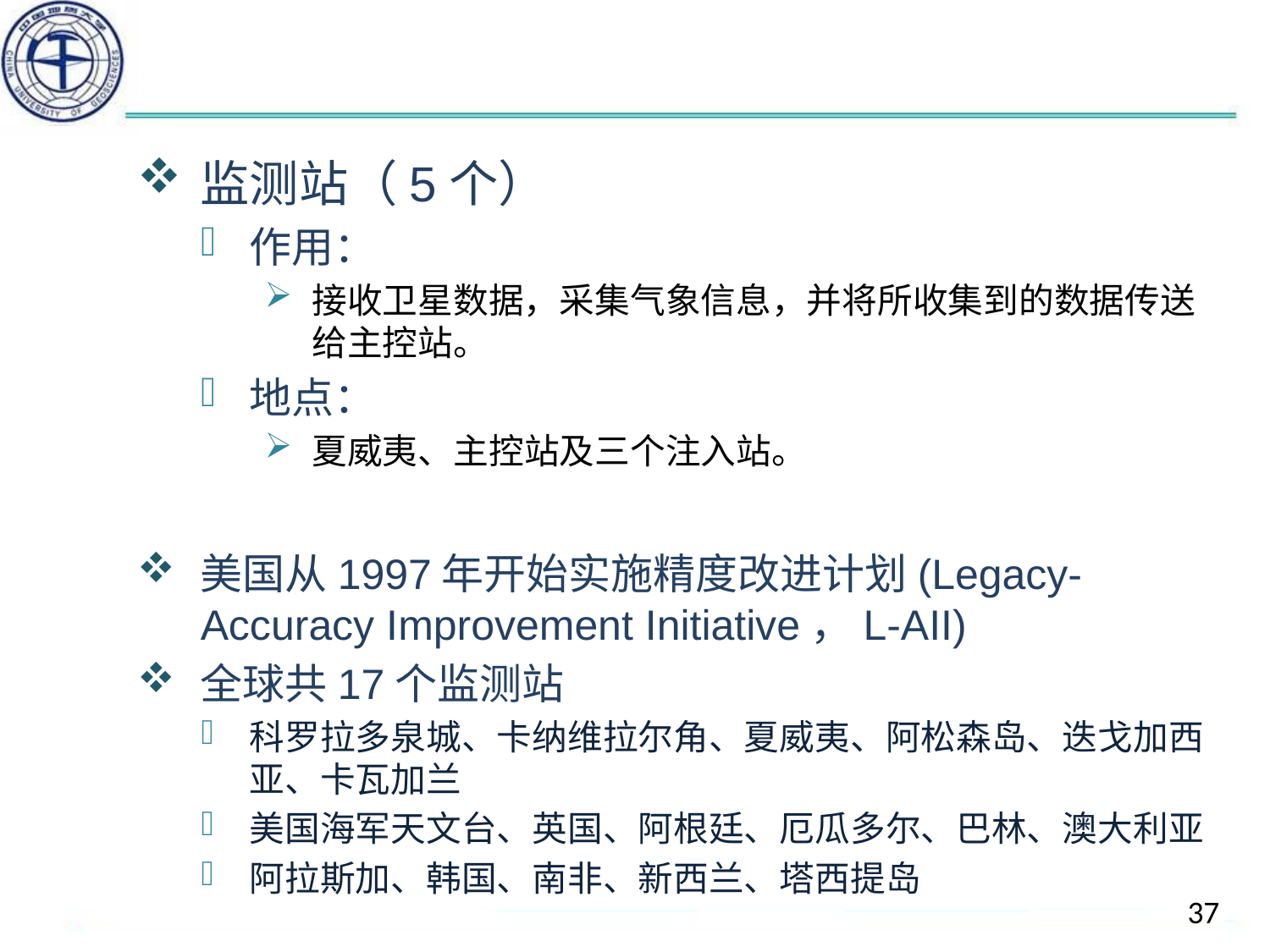

#
监测站（5个）
作用：
接收卫星数据，采集气象信息，并将所收集到的数据传送给主控站。
地点：
夏威夷、主控站及三个注入站。

美国从1997年开始实施精度改进计划(Legacy-Accuracy Improvement Initiative，L-AII)
全球共17个监测站
科罗拉多泉城、卡纳维拉尔角、夏威夷、阿松森岛、迭戈加西亚、卡瓦加兰
美国海军天文台、英国、阿根廷、厄瓜多尔、巴林、澳大利亚
阿拉斯加、韩国、南非、新西兰、塔西提岛

37